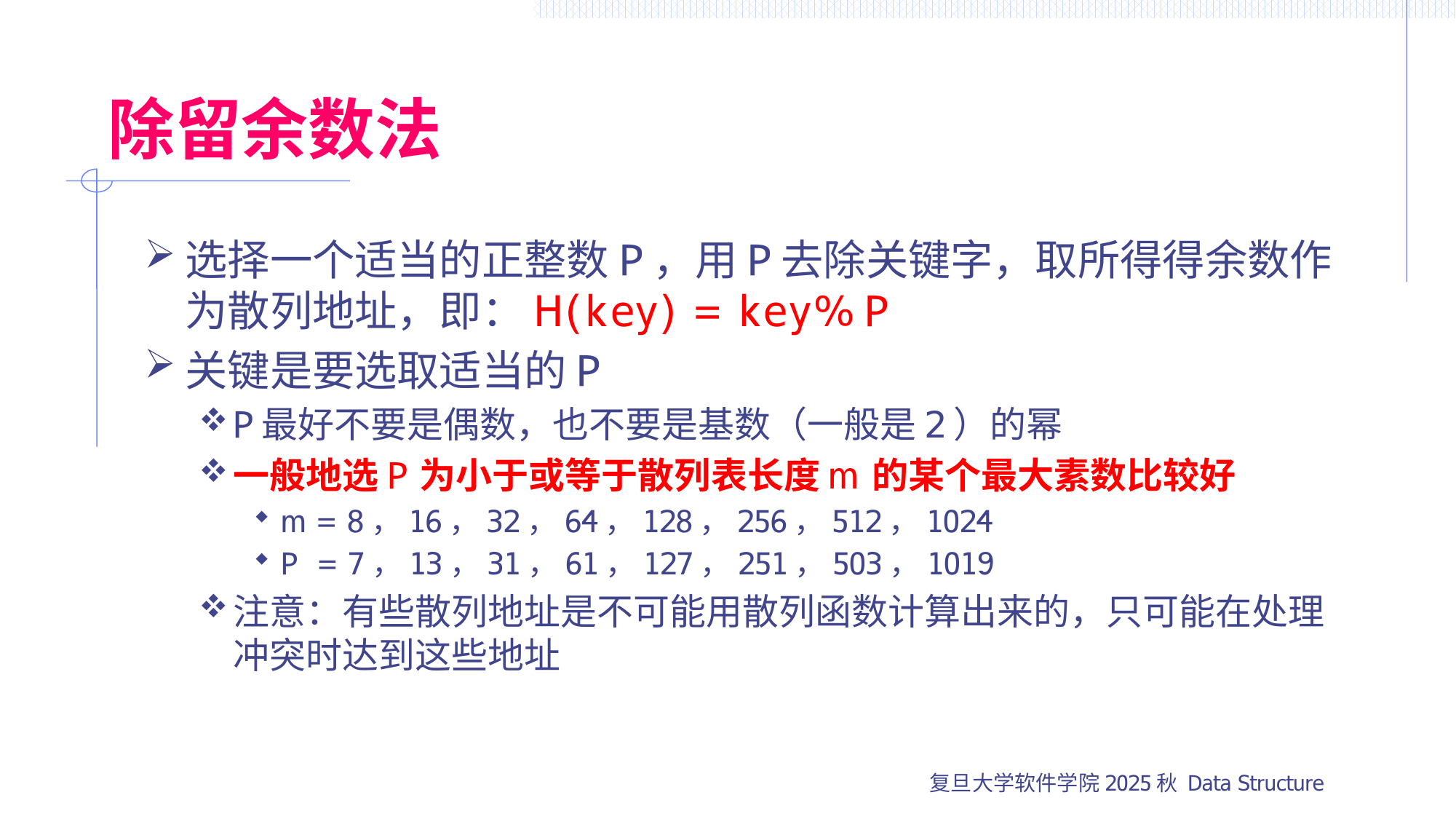

# 除留余数法
选择一个适当的正整数P，用P去除关键字，取所得得余数作为散列地址，即：H(key) = key%P
关键是要选取适当的P
P最好不要是偶数，也不要是基数（一般是2）的幂
一般地选P为小于或等于散列表长度m的某个最大素数比较好
m = 8，16，32，64，128，256，512，1024
P  = 7，13，31，61，127，251，503，1019
注意：有些散列地址是不可能用散列函数计算出来的，只可能在处理冲突时达到这些地址